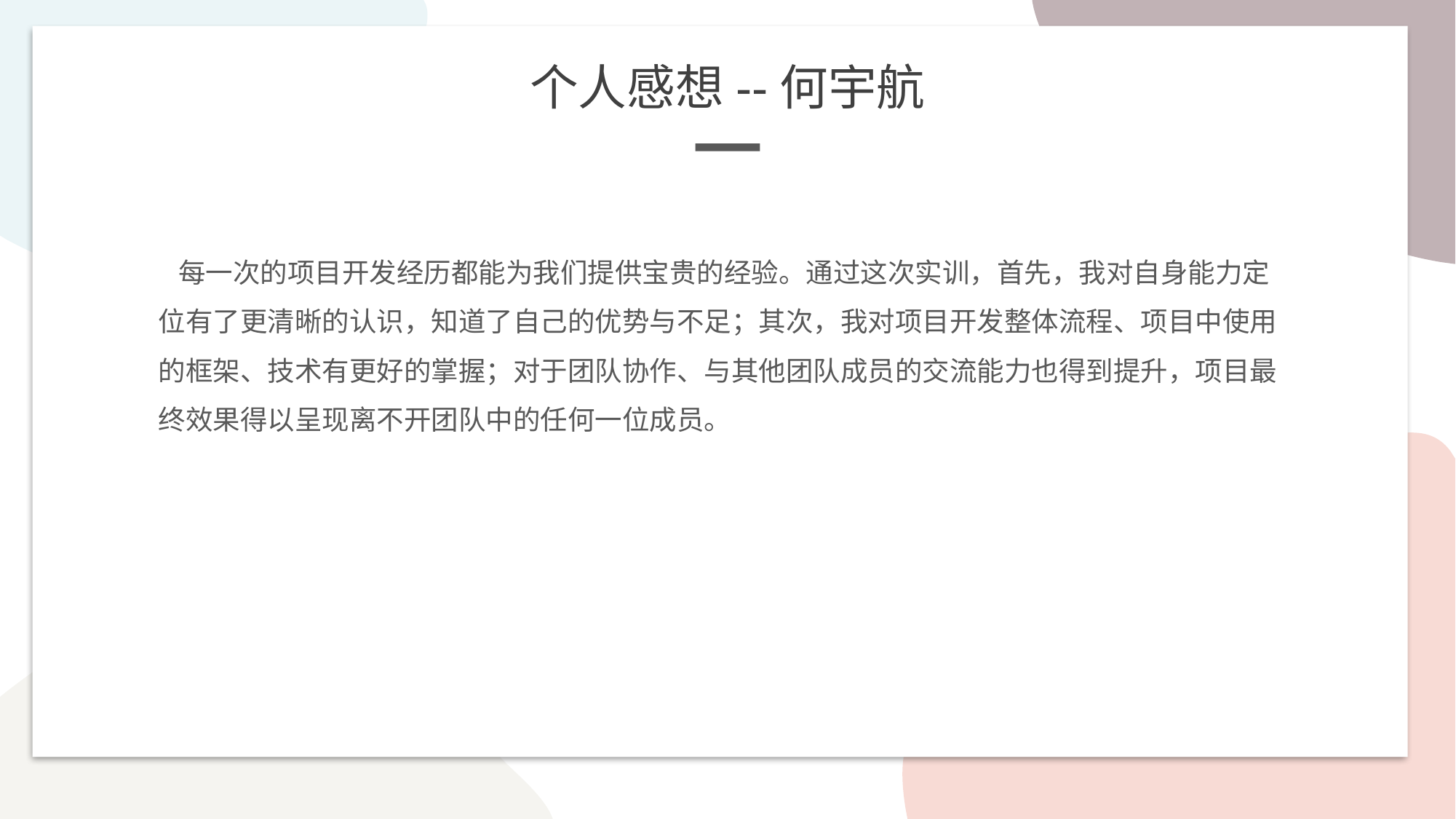

个人感想--何宇航

    每一次的项目开发经历都能为我们提供宝贵的经验。通过这次实训，首先，我对自身能力定位有了更清晰的认识，知道了自己的优势与不足；其次，我对项目开发整体流程、项目中使用的框架、技术有更好的掌握；对于团队协作、与其他团队成员的交流能力也得到提升，项目最终效果得以呈现离不开团队中的任何一位成员。